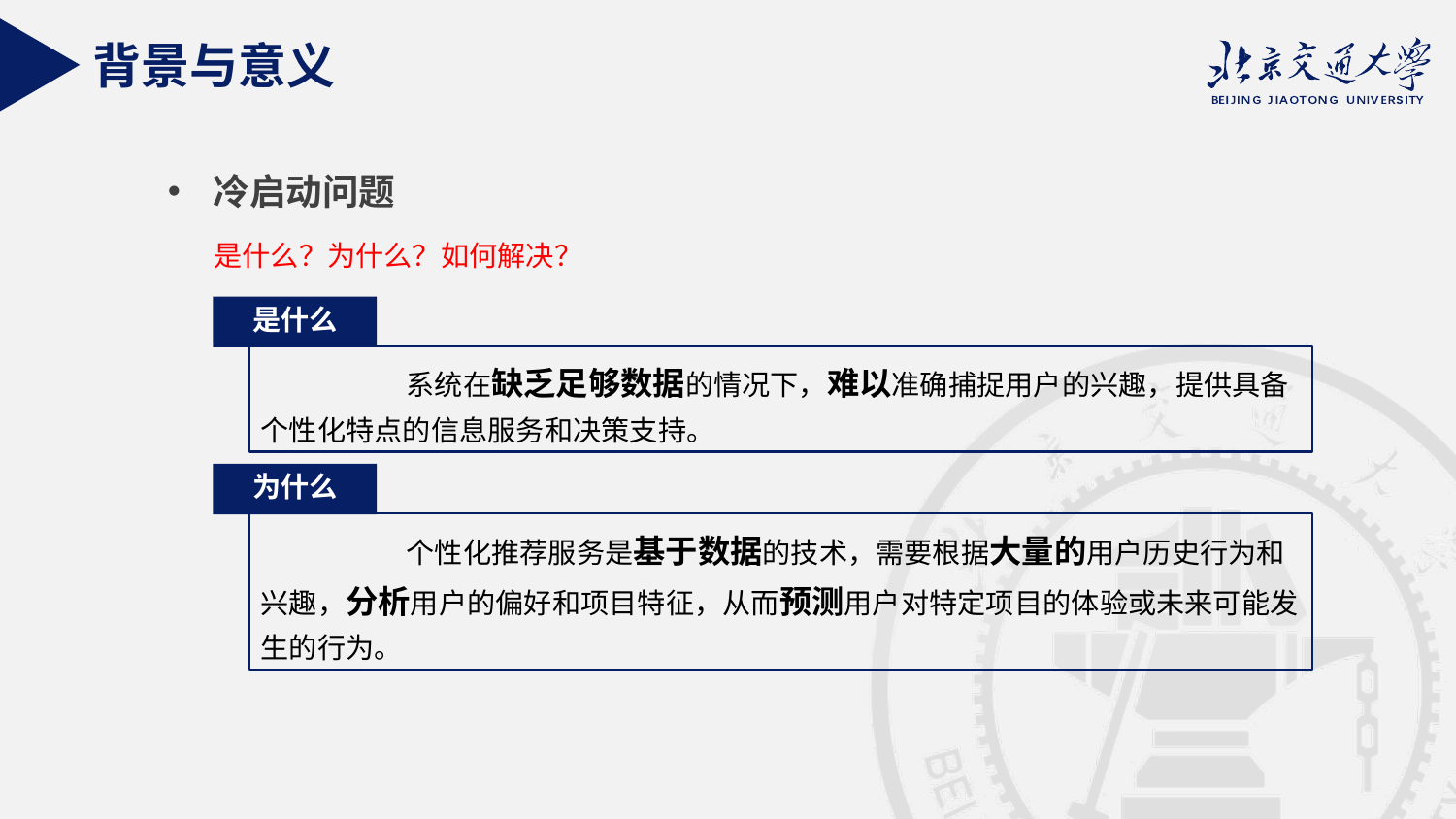

背景与意义
冷启动问题
是什么？为什么？如何解决？
是什么
	系统在缺乏足够数据的情况下，难以准确捕捉用户的兴趣，提供具备个性化特点的信息服务和决策支持。
为什么
	个性化推荐服务是基于数据的技术，需要根据大量的用户历史行为和兴趣，分析用户的偏好和项目特征，从而预测用户对特定项目的体验或未来可能发生的行为。